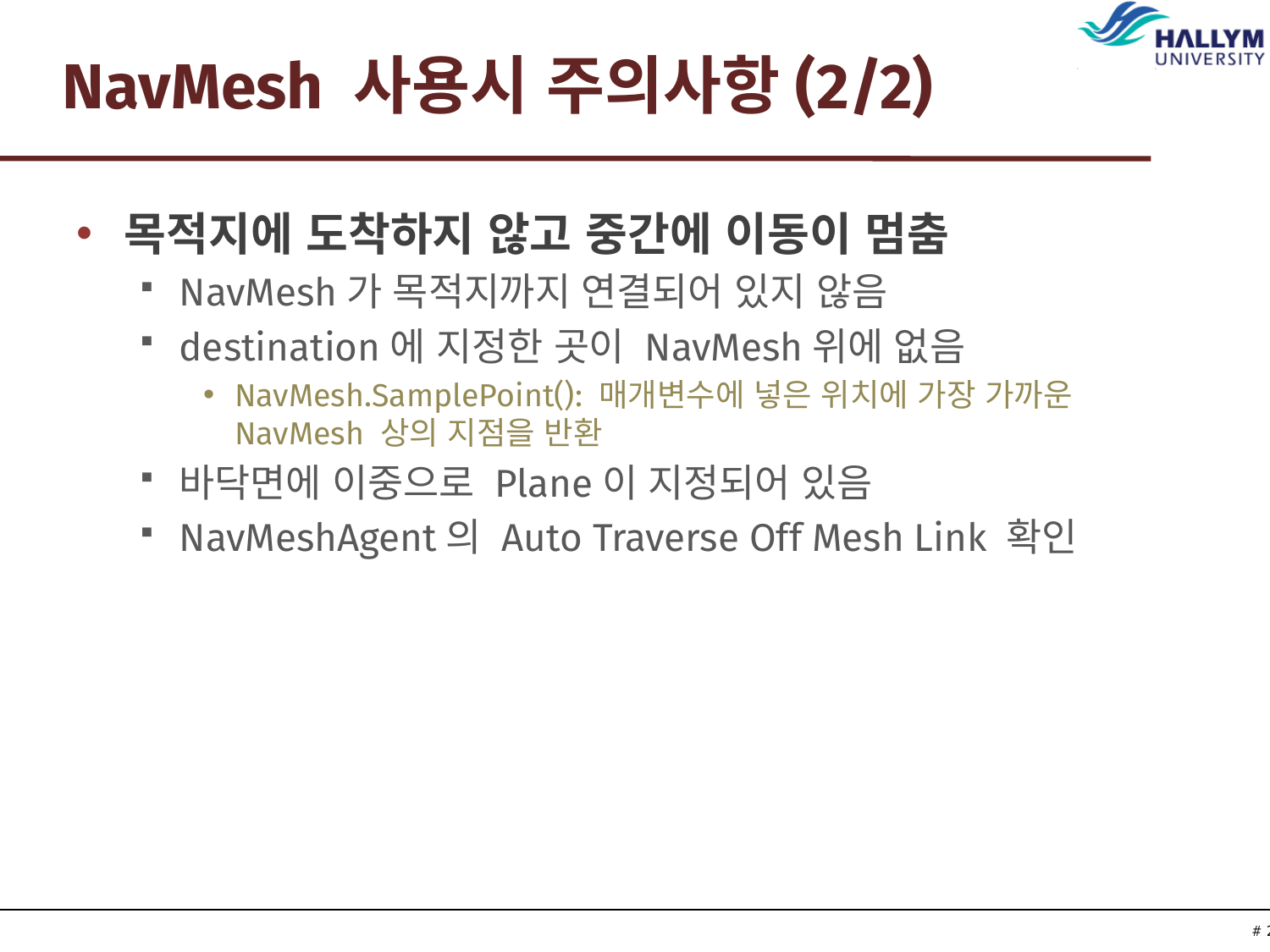

# NavMesh 사용시 주의사항(2/2)
목적지에 도착하지 않고 중간에 이동이 멈춤
NavMesh가 목적지까지 연결되어 있지 않음
destination에 지정한 곳이 NavMesh위에 없음
NavMesh.SamplePoint(): 매개변수에 넣은 위치에 가장 가까운 NavMesh 상의 지점을 반환
바닥면에 이중으로 Plane이 지정되어 있음
NavMeshAgent의 Auto Traverse Off Mesh Link 확인